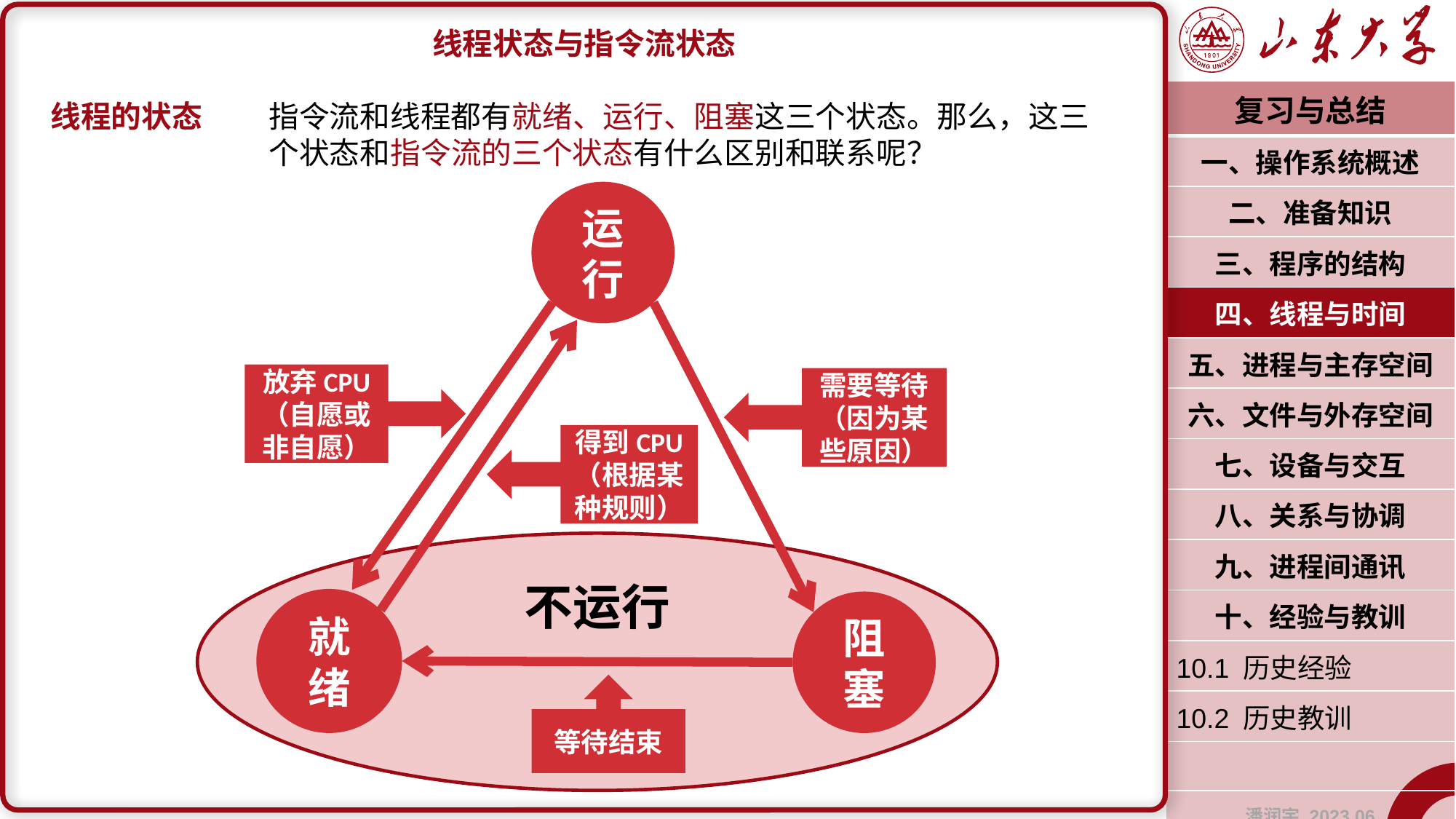

线程状态与指令流状态

线程的状态	指令流和线程都有就绪、运行、阻塞这三个状态。那么，这三		个状态和指令流的三个状态有什么区别和联系呢？
| 复习与总结 |
| --- |
| 一、操作系统概述 |
| 二、准备知识 |
| 三、程序的结构 |
| 四、线程与时间 |
| 五、进程与主存空间 |
| 六、文件与外存空间 |
| 七、设备与交互 |
| 八、关系与协调 |
| 九、进程间通讯 |
| 十、经验与教训 |
| 10.1 历史经验 |
| 10.2 历史教训 |
|  |
| 潘润宇 2023.06 |
运行
放弃CPU
（自愿或非自愿）
需要等待
（因为某些原因）
得到CPU
（根据某种规则）
不运行
就绪
阻塞
等待结束